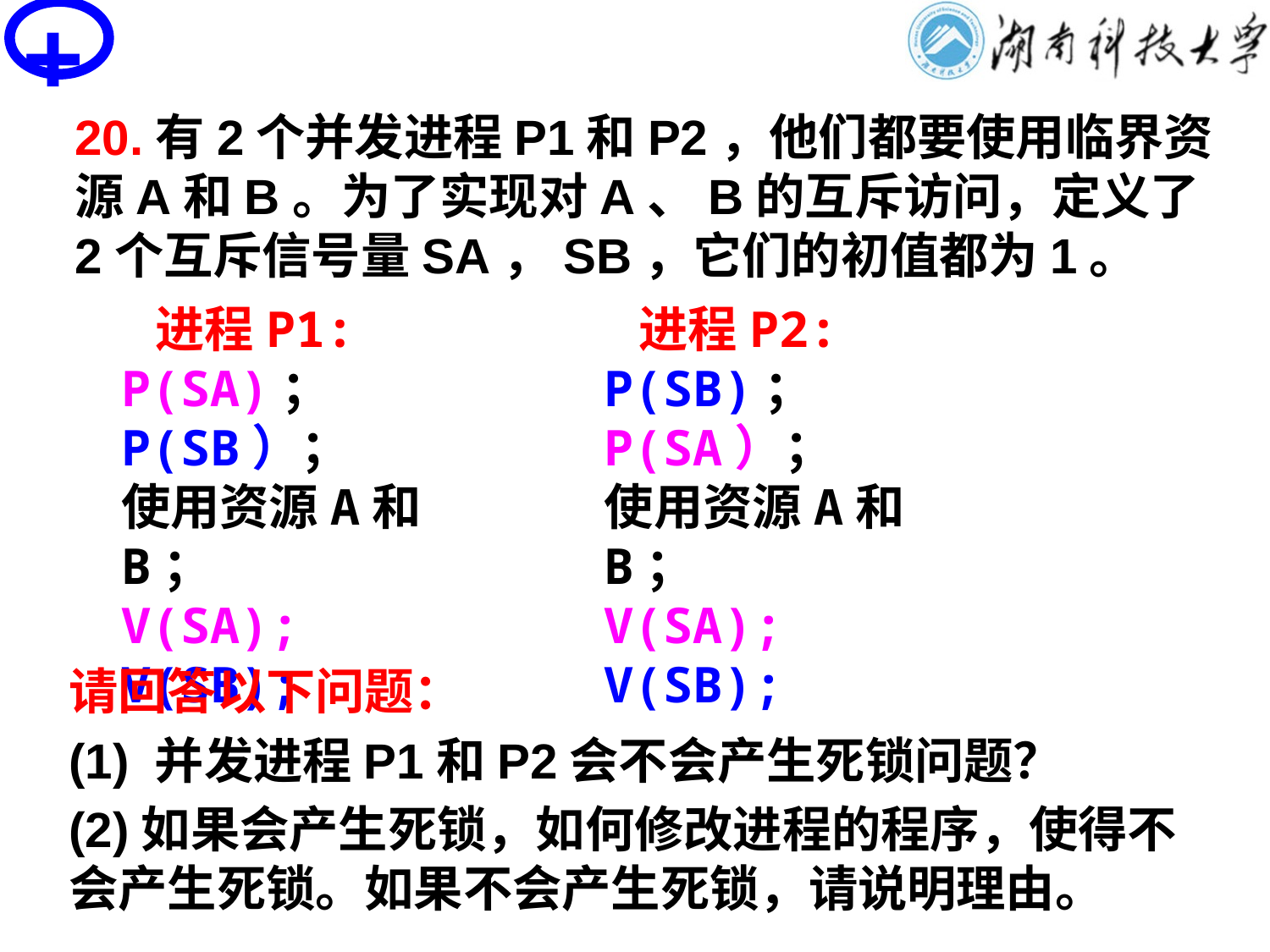

+

# PV操作思考题
20.有2个并发进程P1和P2，他们都要使用临界资源A和B。为了实现对A、B的互斥访问，定义了2个互斥信号量SA，SB，它们的初值都为1。
  进程P1:
P(SA)；
P(SB）；
使用资源A和B；
V(SA);
V(SB);
  进程P2:
P(SB)；
P(SA）；
使用资源A和B；
V(SA);
V(SB);
请回答以下问题：
(1) 并发进程P1和P2会不会产生死锁问题？
(2)如果会产生死锁，如何修改进程的程序，使得不会产生死锁。如果不会产生死锁，请说明理由。